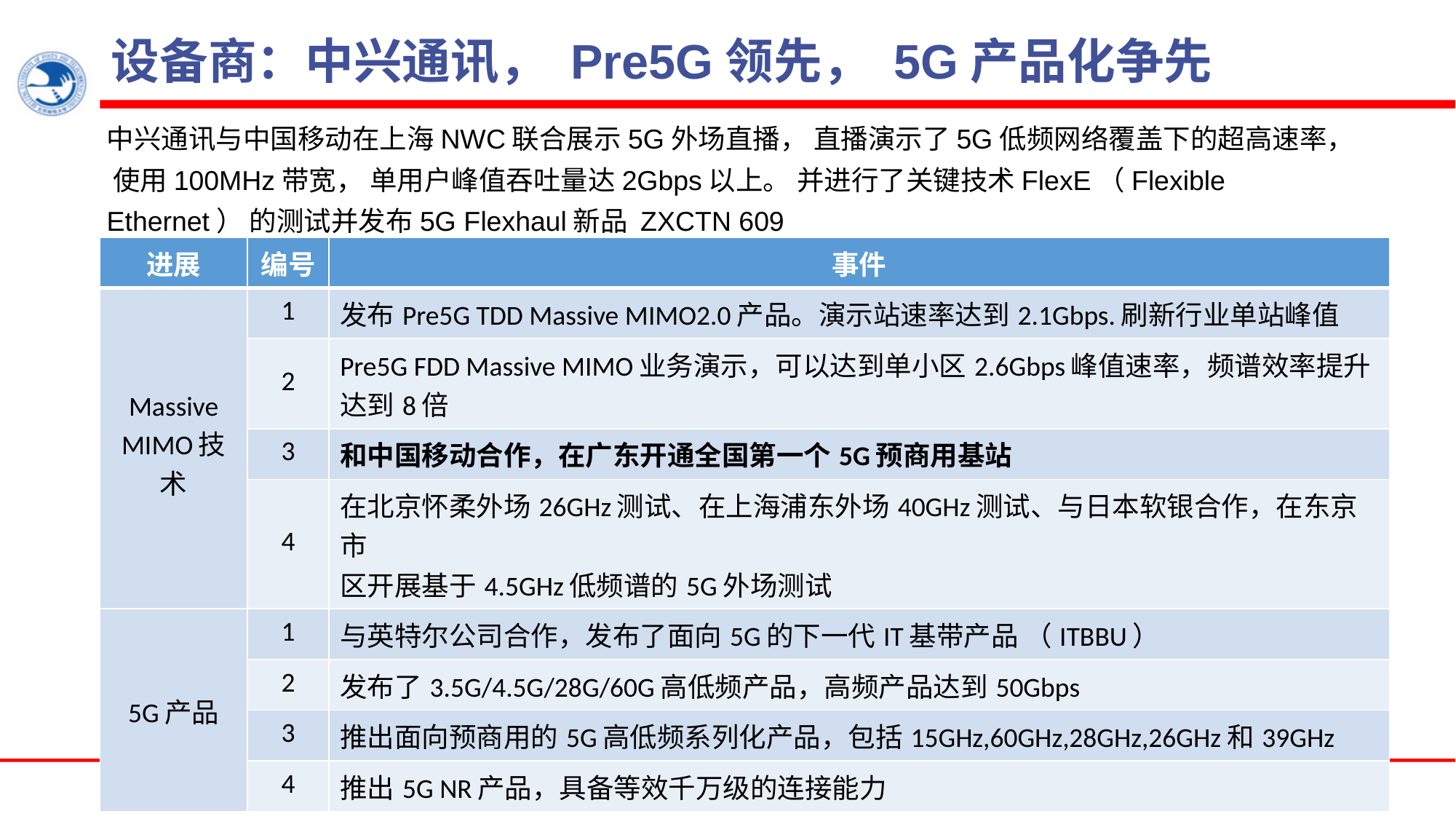

# 设备商：中兴通讯， Pre5G领先， 5G产品化争先
中兴通讯与中国移动在上海NWC联合展示5G外场直播， 直播演示了5G低频网络覆盖下的超高速率， 使用100MHz带宽， 单用户峰值吞吐量达2Gbps以上。 并进行了关键技术FlexE（Flexible Ethernet） 的测试并发布5G Flexhaul新品 ZXCTN 609
| 进展 | 编号 | 事件 |
| --- | --- | --- |
| Massive MIMO技术 | 1 | 发布Pre5G TDD Massive MIMO2.0产品。演示站速率达到2.1Gbps.刷新行业单站峰值 |
|  | 2 | Pre5G FDD Massive MIMO业务演示，可以达到单小区2.6Gbps峰值速率，频谱效率提升 达到8倍 |
|  | 3 | 和中国移动合作，在广东开通全国第一个5G预商用基站 |
|  | 4 | 在北京怀柔外场26GHz测试、在上海浦东外场40GHz测试、与日本软银合作，在东京市 区开展基于4.5GHz低频谱的5G外场测试 |
| 5G产品 | 1 | 与英特尔公司合作，发布了面向5G的下一代IT基带产品 （ITBBU） |
|  | 2 | 发布了3.5G/4.5G/28G/60G高低频产品，高频产品达到50Gbps |
|  | 3 | 推出面向预商用的5G高低频系列化产品，包括15GHz,60GHz,28GHz,26GHz和39GHz |
|  | 4 | 推出5G NR产品，具备等效千万级的连接能力 |
22